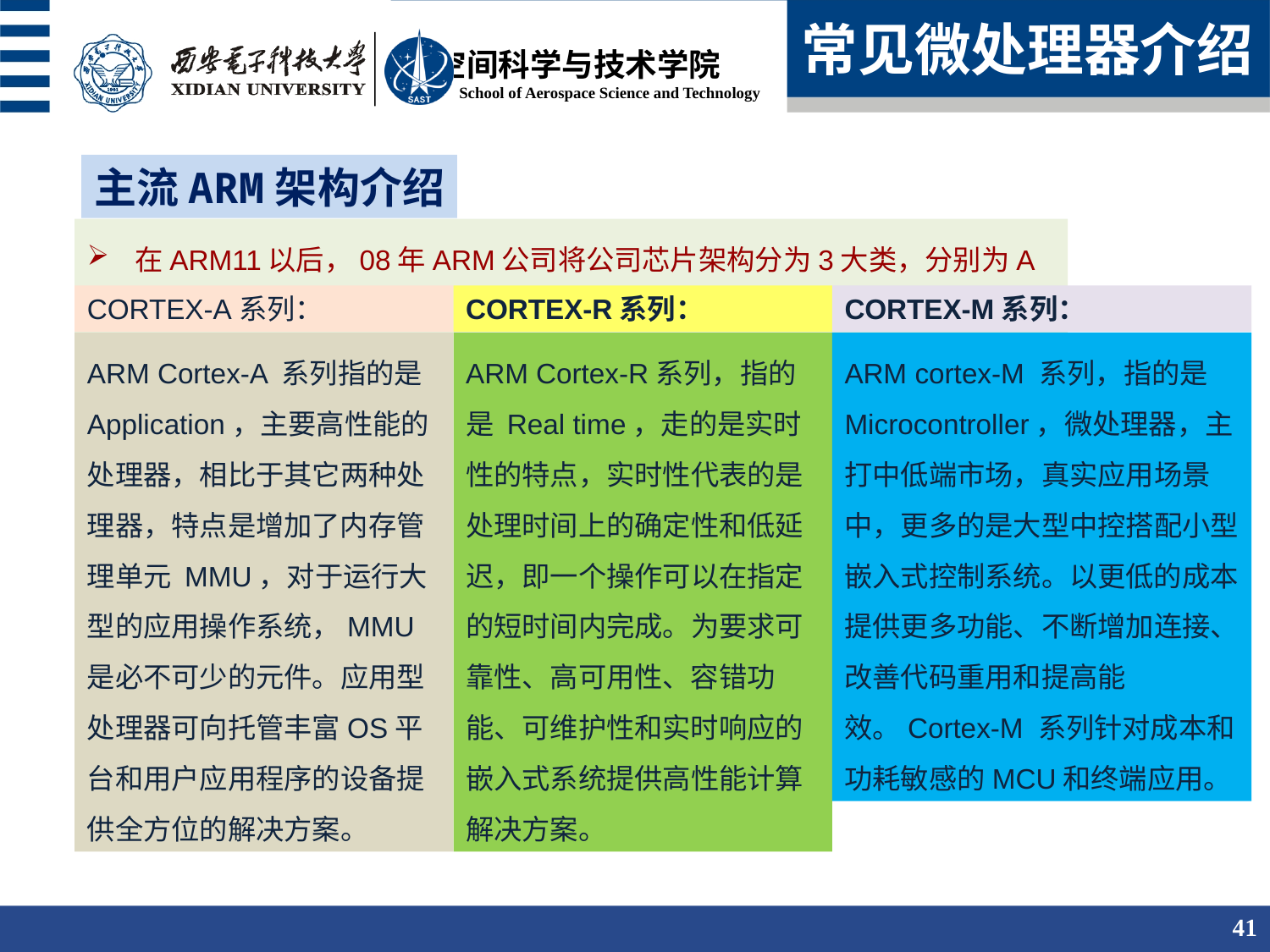

常见微处理器介绍
主流ARM架构介绍
在ARM11以后，08年ARM公司将公司芯片架构分为3大类，分别为A R M
CORTEX-A系列：
CORTEX-R系列：
CORTEX-M系列：
ARM Cortex-A 系列指的是 Application，主要高性能的处理器，相比于其它两种处理器，特点是增加了内存管理单元 MMU，对于运行大型的应用操作系统，MMU是必不可少的元件。应用型处理器可向托管丰富OS平台和用户应用程序的设备提供全方位的解决方案。
ARM Cortex-R系列，指的是 Real time，走的是实时性的特点，实时性代表的是处理时间上的确定性和低延迟，即一个操作可以在指定的短时间内完成。为要求可靠性、高可用性、容错功能、可维护性和实时响应的嵌入式系统提供高性能计算解决方案。
ARM cortex-M 系列，指的是 Microcontroller，微处理器，主打中低端市场，真实应用场景中，更多的是大型中控搭配小型嵌入式控制系统。以更低的成本提供更多功能、不断增加连接、改善代码重用和提高能效。Cortex-M 系列针对成本和功耗敏感的MCU和终端应用。